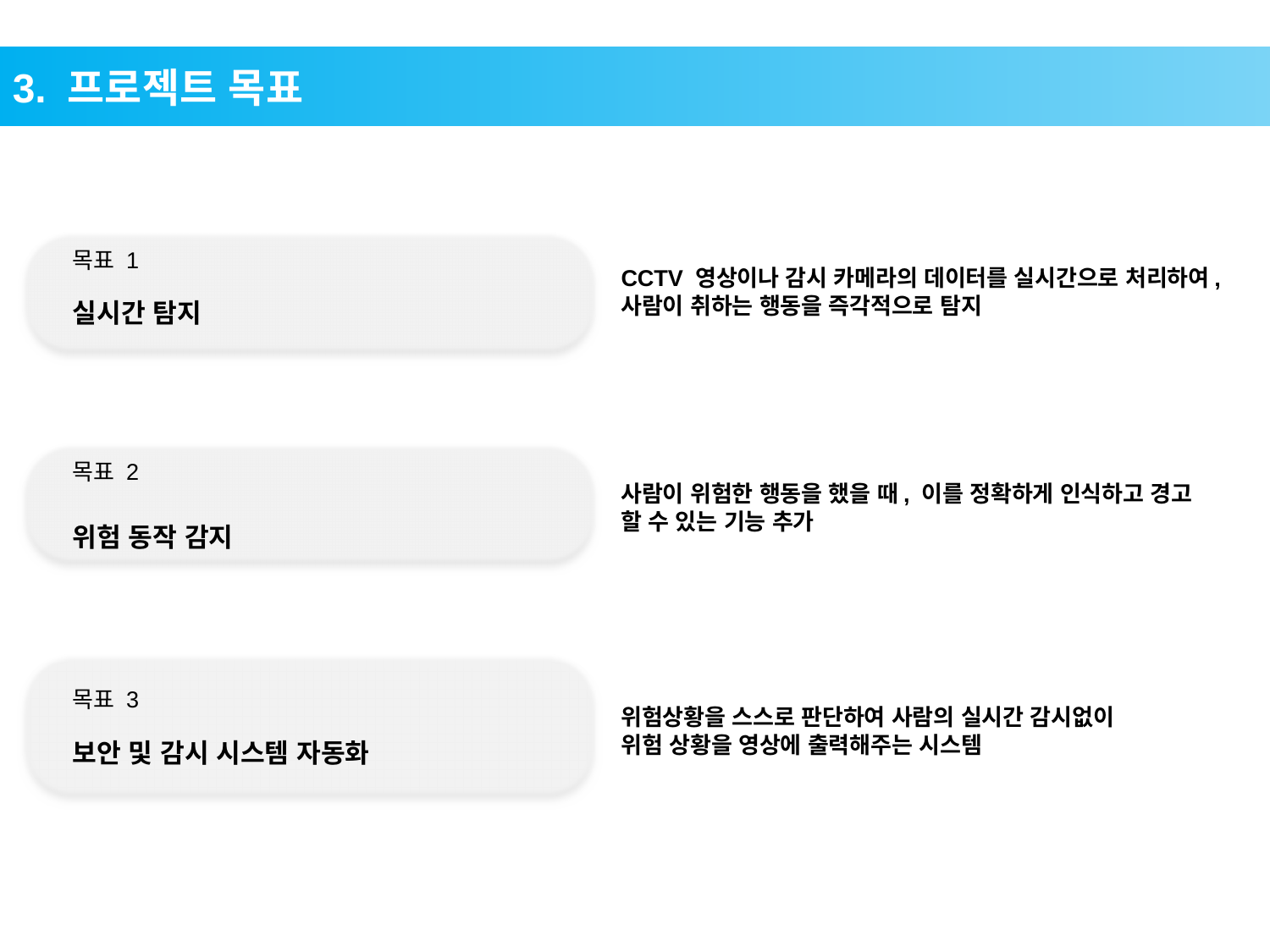

3. 프로젝트 목표

CCTV 영상이나 감시 카메라의 데이터를 실시간으로 처리하여,
사람이 취하는 행동을 즉각적으로 탐지

목표 1

실시간 탐지

목표 2

위험 동작 감지
사람이 위험한 행동을 했을 때, 이를 정확하게 인식하고 경고
할 수 있는 기능 추가

위험상황을 스스로 판단하여 사람의 실시간 감시없이
위험 상황을 영상에 출력해주는 시스템
목표 3

보안 및 감시 시스템 자동화